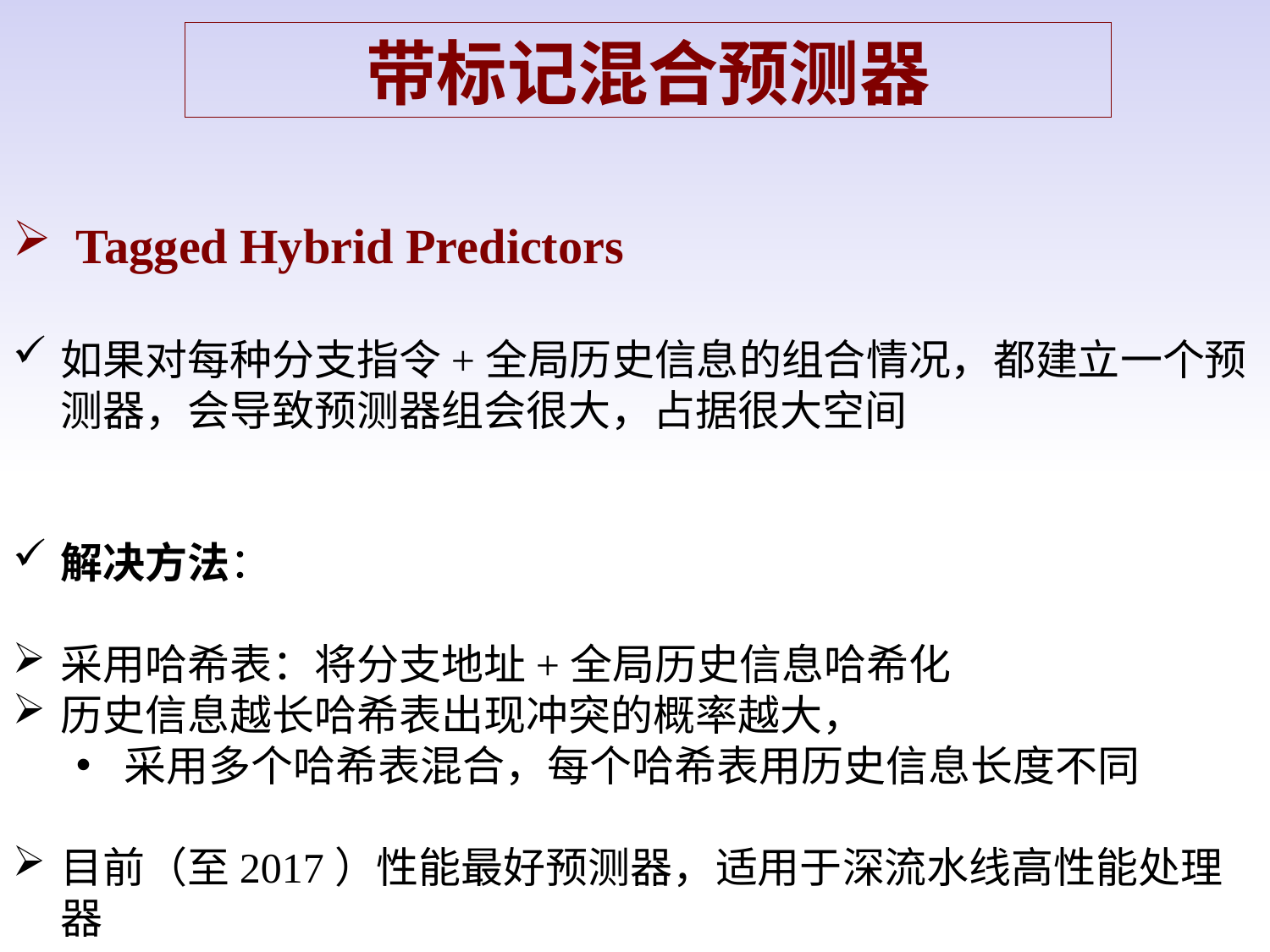

带标记混合预测器
Tagged Hybrid Predictors

如果对每种分支指令+全局历史信息的组合情况，都建立一个预测器，会导致预测器组会很大，占据很大空间

解决方法：

采用哈希表：将分支地址+全局历史信息哈希化
历史信息越长哈希表出现冲突的概率越大，
采用多个哈希表混合，每个哈希表用历史信息长度不同

目前（至2017）性能最好预测器，适用于深流水线高性能处理器